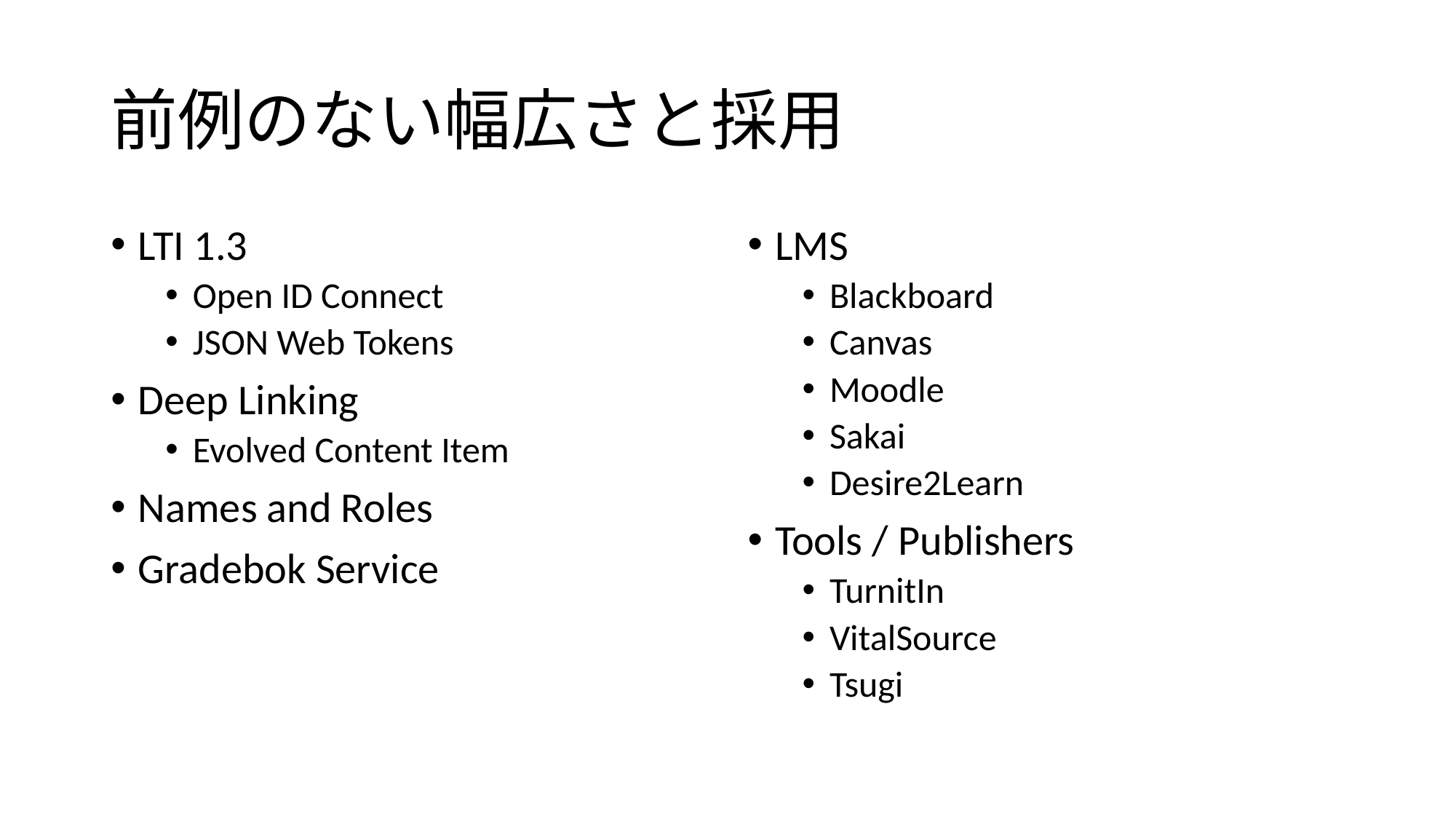

# 前例のない幅広さと採用
LTI 1.3
Open ID Connect
JSON Web Tokens
Deep Linking
Evolved Content Item
Names and Roles
Gradebok Service
LMS
Blackboard
Canvas
Moodle
Sakai
Desire2Learn
Tools / Publishers
TurnitIn
VitalSource
Tsugi